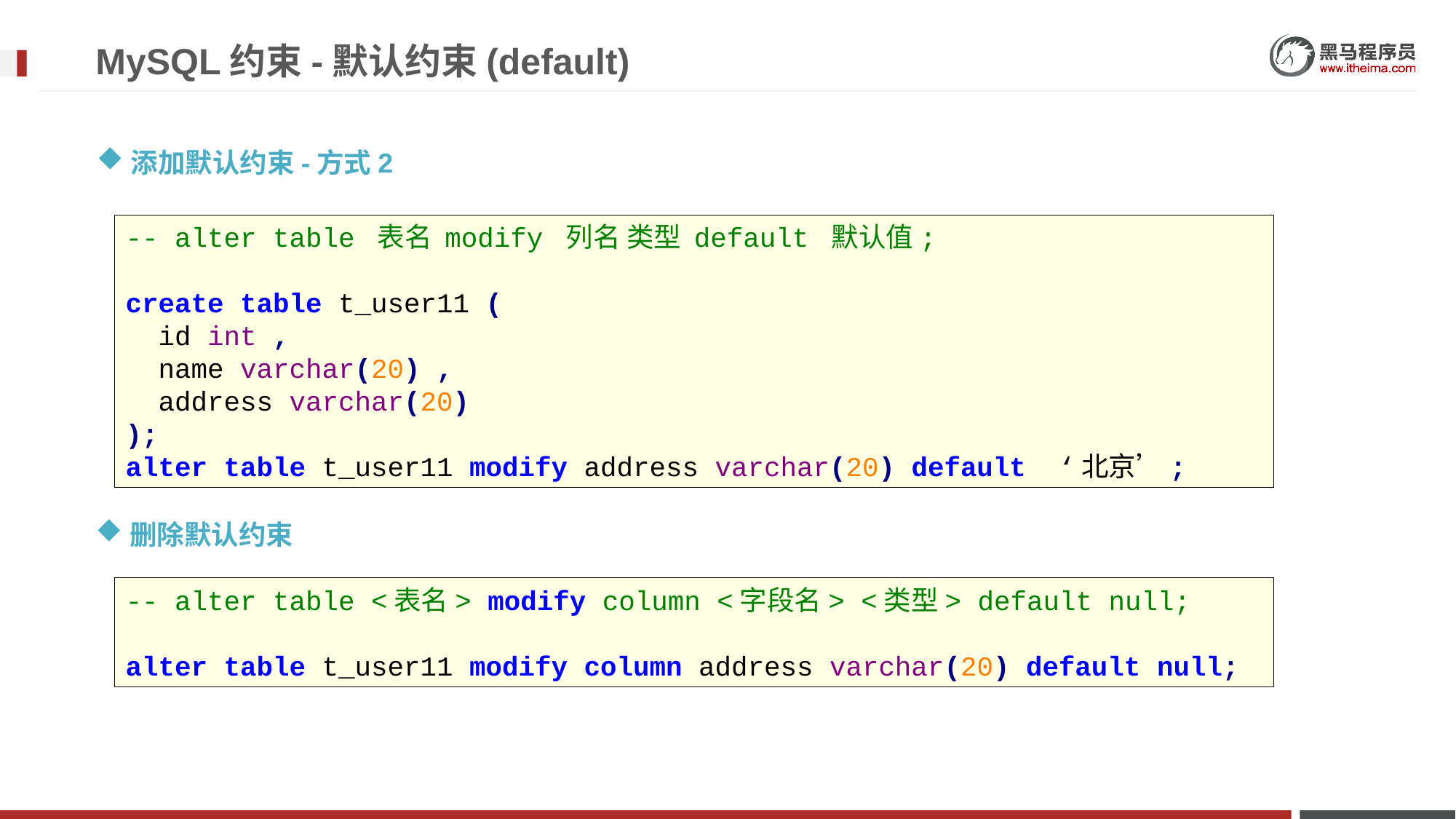

# MySQL约束-默认约束(default)
添加默认约束-方式2
-- alter table 表名 modify 列名 类型 default 默认值;

create table t_user11 (
  id int ,
  name varchar(20) ,
  address varchar(20)
);
alter table t_user11 modify address varchar(20) default  ‘北京’;
删除默认约束
-- alter table <表名> modify column <字段名> <类型> default null;

alter table t_user11 modify column address varchar(20) default null;